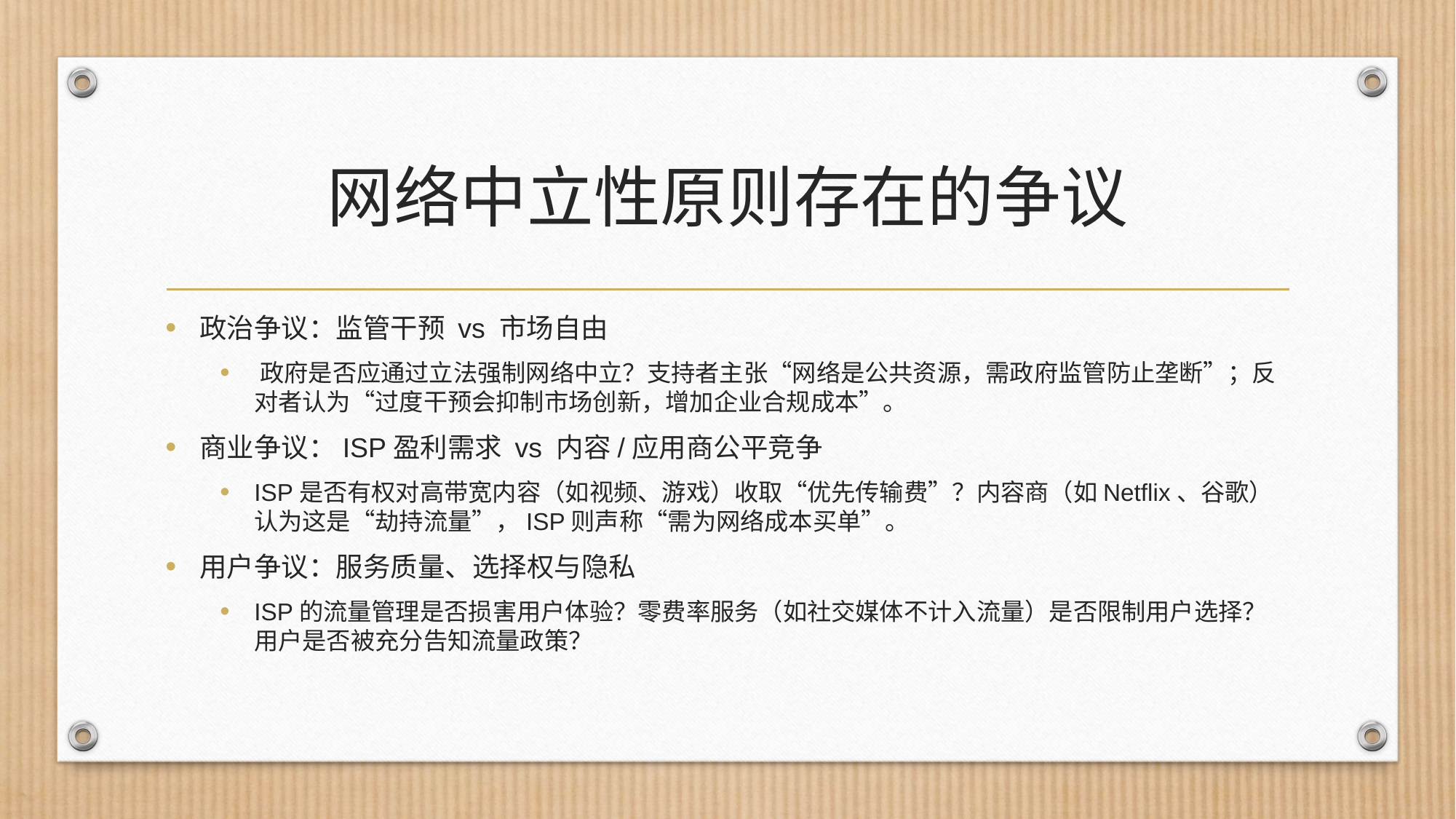

# 网络中立性原则存在的争议
政治争议：监管干预 vs 市场自由​
​政府是否应通过立法强制网络中立？支持者主张“网络是公共资源，需政府监管防止垄断”；反对者认为“过度干预会抑制市场创新，增加企业合规成本”。
商业争议：ISP盈利需求 vs 内容/应用商公平竞争​
ISP是否有权对高带宽内容（如视频、游戏）收取“优先传输费”？内容商（如Netflix、谷歌）认为这是“劫持流量”，ISP则声称“需为网络成本买单”。
用户争议：服务质量、选择权与隐私​
ISP的流量管理是否损害用户体验？零费率服务（如社交媒体不计入流量）是否限制用户选择？用户是否被充分告知流量政策？